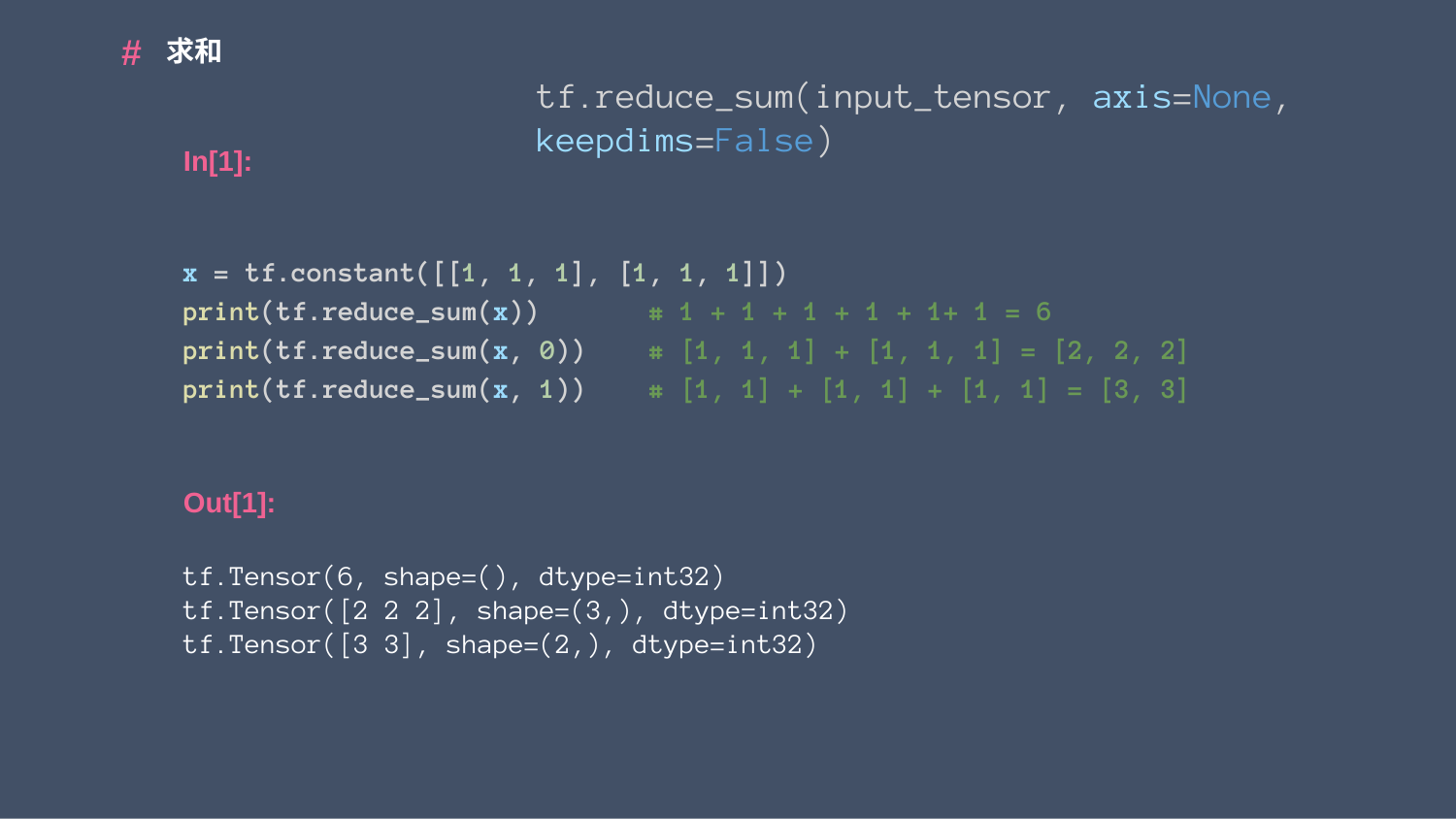

求和
tf.reduce_sum(input_tensor, axis=None, keepdims=False)
x = tf.constant([[1, 1, 1], [1, 1, 1]])
print(tf.reduce_sum(x))       # 1 + 1 + 1 + 1 + 1+ 1 = 6
print(tf.reduce_sum(x, 0))    # [1, 1, 1] + [1, 1, 1] = [2, 2, 2]
print(tf.reduce_sum(x, 1))    # [1, 1] + [1, 1] + [1, 1] = [3, 3]

tf.Tensor(6, shape=(), dtype=int32)
tf.Tensor([2 2 2], shape=(3,), dtype=int32)
tf.Tensor([3 3], shape=(2,), dtype=int32)